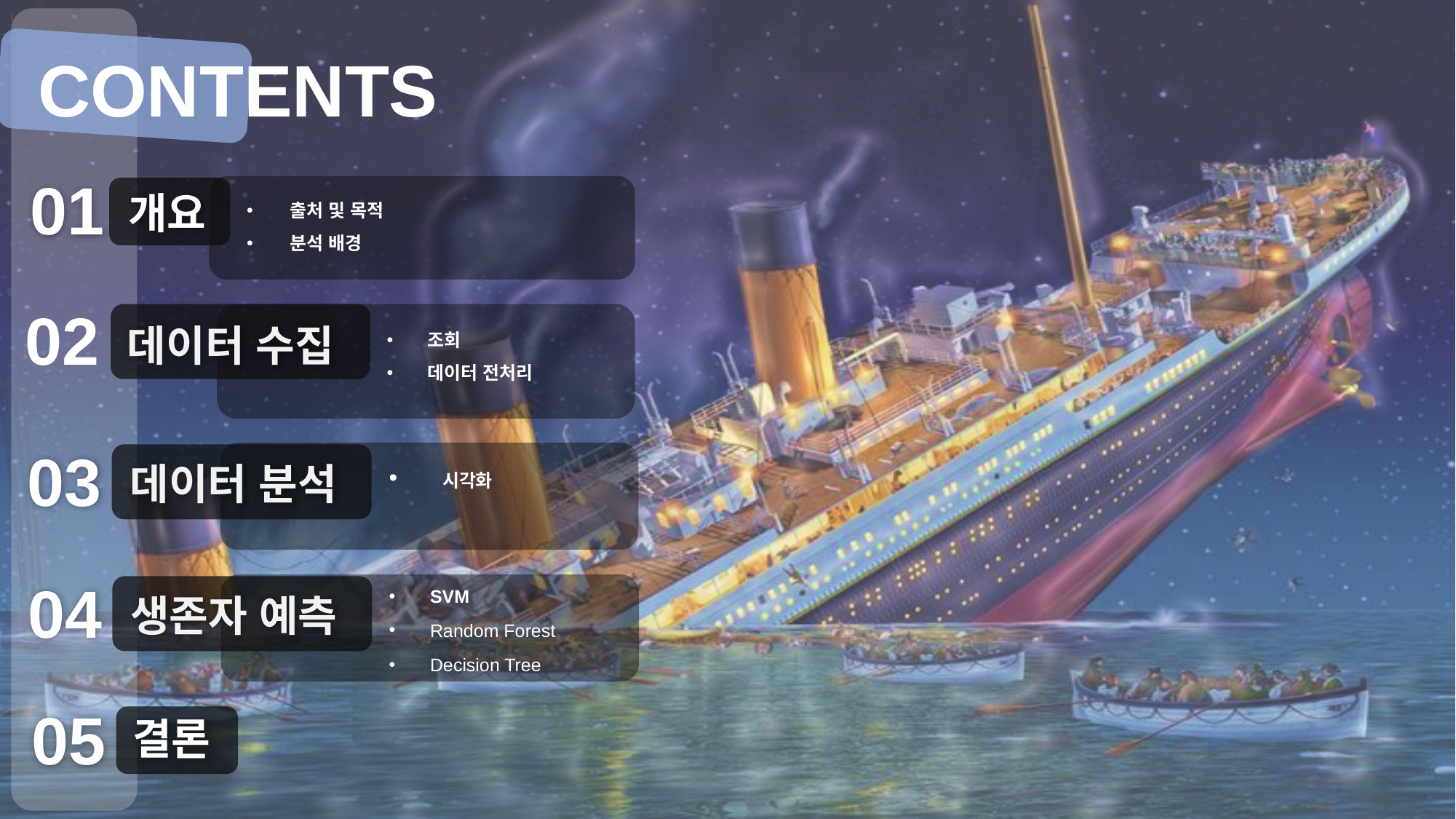

CONTENTS

01
개요

 출처 및 목적
 분석 배경

02
데이터 수집

조회
데이터 전처리

03
데이터 분석

 시각화
04
생존자 예측
SVM
Random Forest
Decision Tree

결론
05